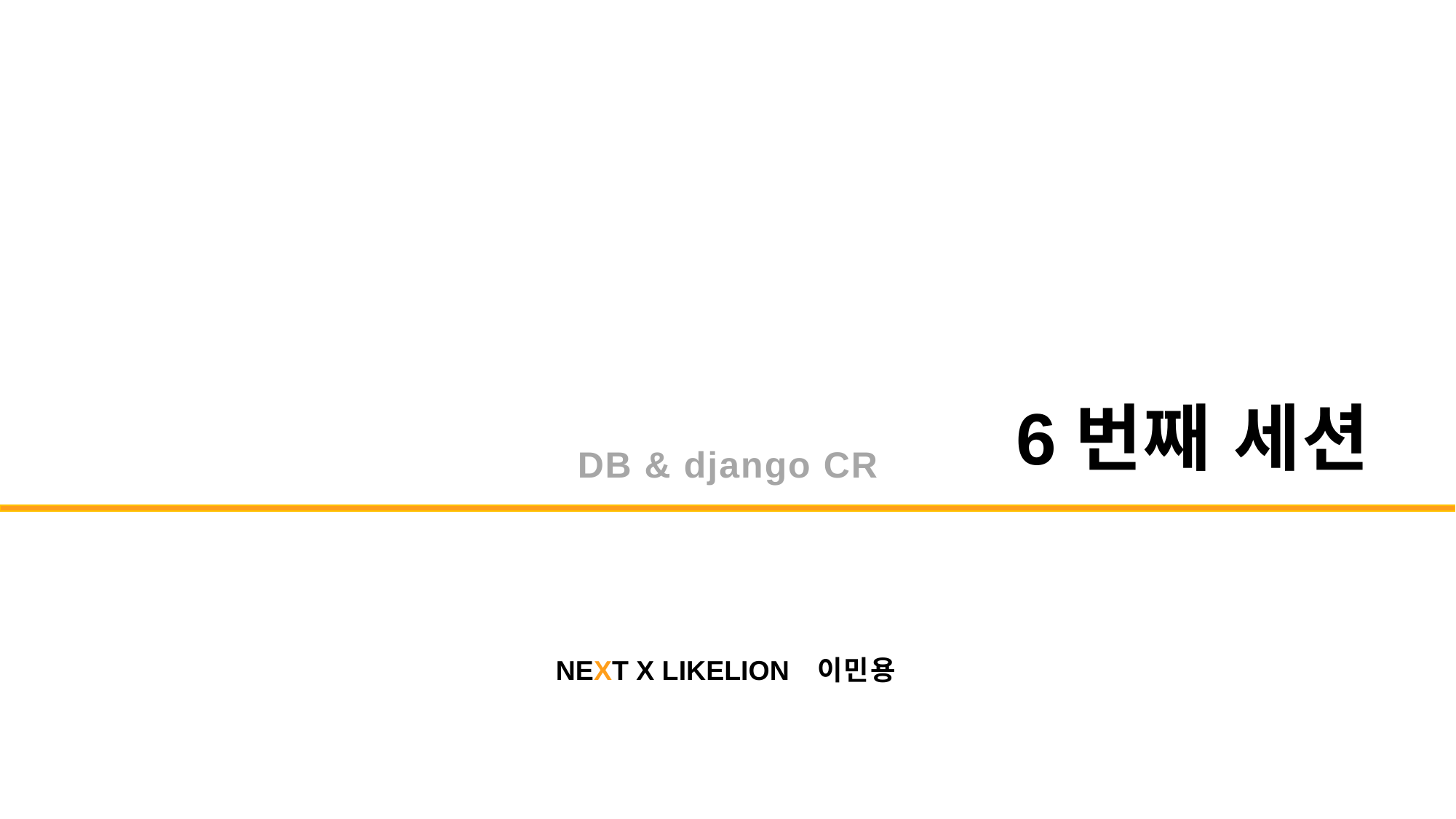

Intro 장
6번째 세션
DB & django CR

NEXT X LIKELION
이민용